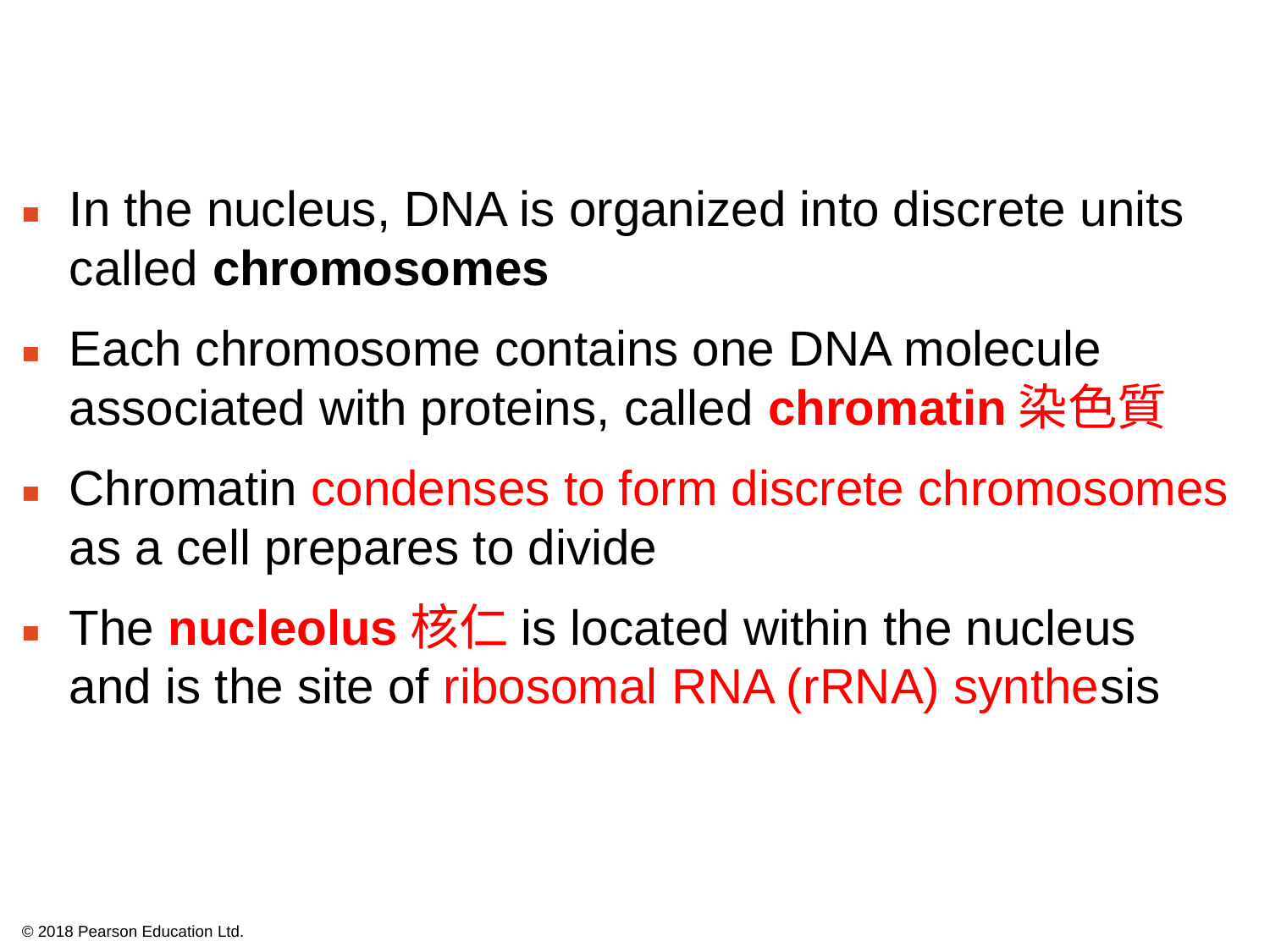

In the nucleus, DNA is organized into discrete units called chromosomes
Each chromosome contains one DNA molecule associated with proteins, called chromatin染色質
Chromatin condenses to form discrete chromosomes as a cell prepares to divide
The nucleolus核仁is located within the nucleus and is the site of ribosomal RNA (rRNA) synthesis
© 2018 Pearson Education Ltd.